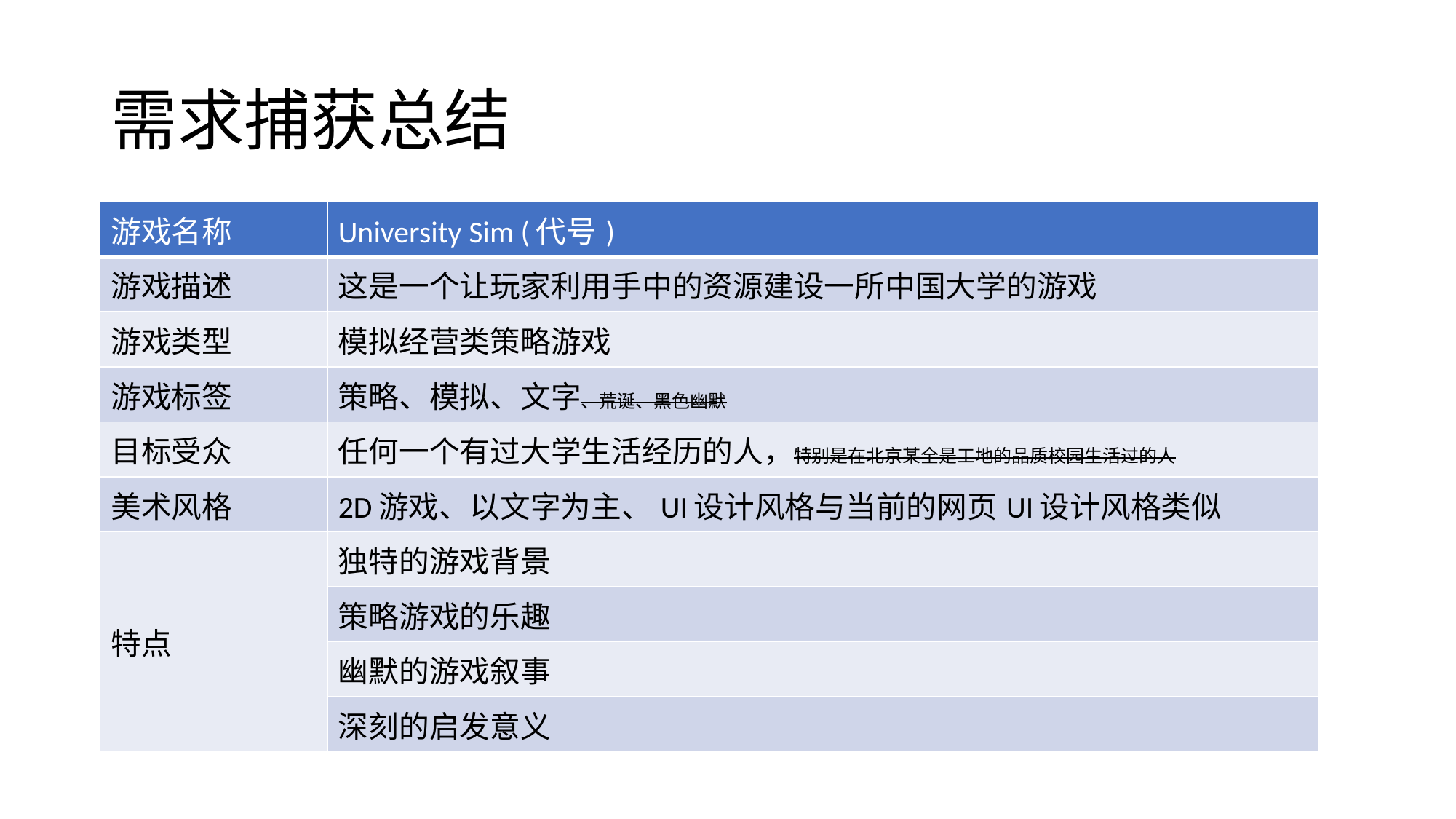

# 需求捕获总结
| 游戏名称 | University Sim (代号) |
| --- | --- |
| 游戏描述 | 这是一个让玩家利用手中的资源建设一所中国大学的游戏 |
| 游戏类型 | 模拟经营类策略游戏 |
| 游戏标签 | 策略、模拟、文字、荒诞、黑色幽默 |
| 目标受众 | 任何一个有过大学生活经历的人，特别是在北京某全是工地的品质校园生活过的人 |
| 美术风格 | 2D游戏、以文字为主、UI设计风格与当前的网页UI设计风格类似 |
| 特点 | 独特的游戏背景 |
|  | 策略游戏的乐趣 |
|  | 幽默的游戏叙事 |
|  | 深刻的启发意义 |